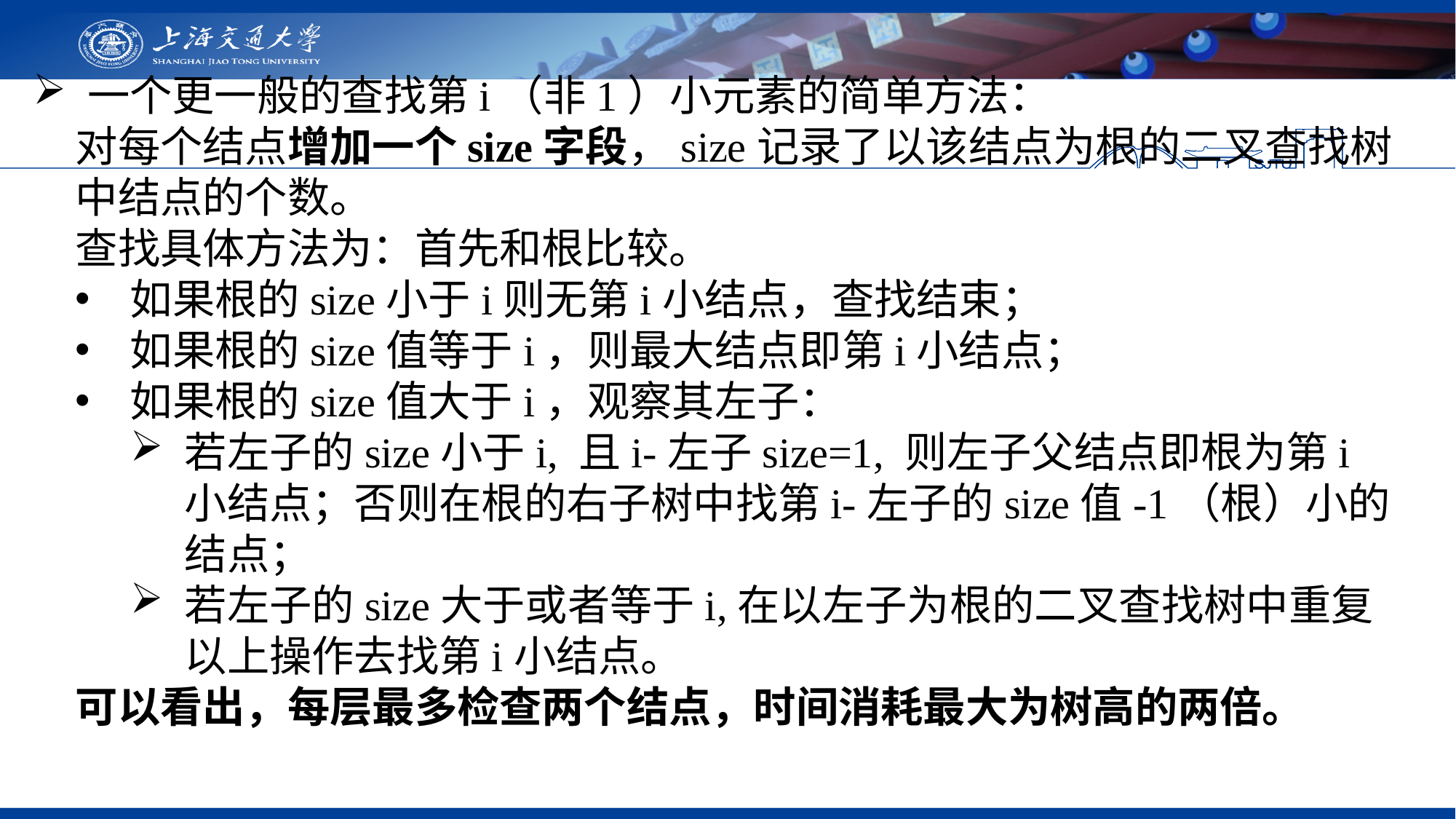

一个更一般的查找第i（非1）小元素的简单方法：
对每个结点增加一个size字段，size记录了以该结点为根的二叉查找树中结点的个数。
查找具体方法为：首先和根比较。
如果根的size小于i则无第i小结点，查找结束；
如果根的size值等于i，则最大结点即第i小结点；
如果根的size值大于i，观察其左子：
若左子的size小于i, 且i-左子size=1, 则左子父结点即根为第i小结点；否则在根的右子树中找第i-左子的size值-1（根）小的结点；
若左子的size大于或者等于i,在以左子为根的二叉查找树中重复以上操作去找第i小结点。
可以看出，每层最多检查两个结点，时间消耗最大为树高的两倍。